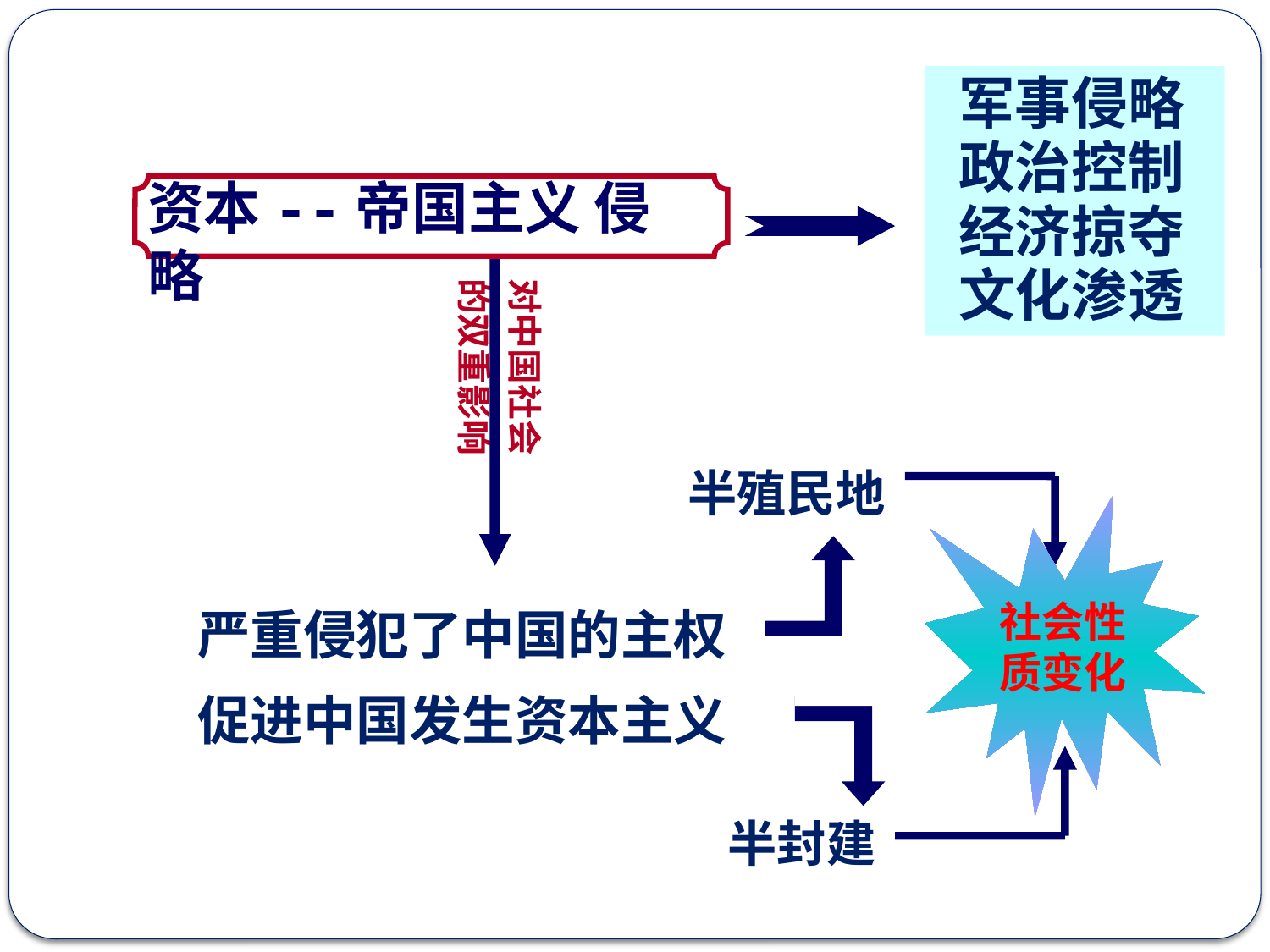

军事侵略
政治控制
经济掠夺
文化渗透
资本--帝国主义 侵略

对中国社会的双重影响
半殖民地

社会性
质变化

严重侵犯了中国的主权
促进中国发生资本主义

半封建